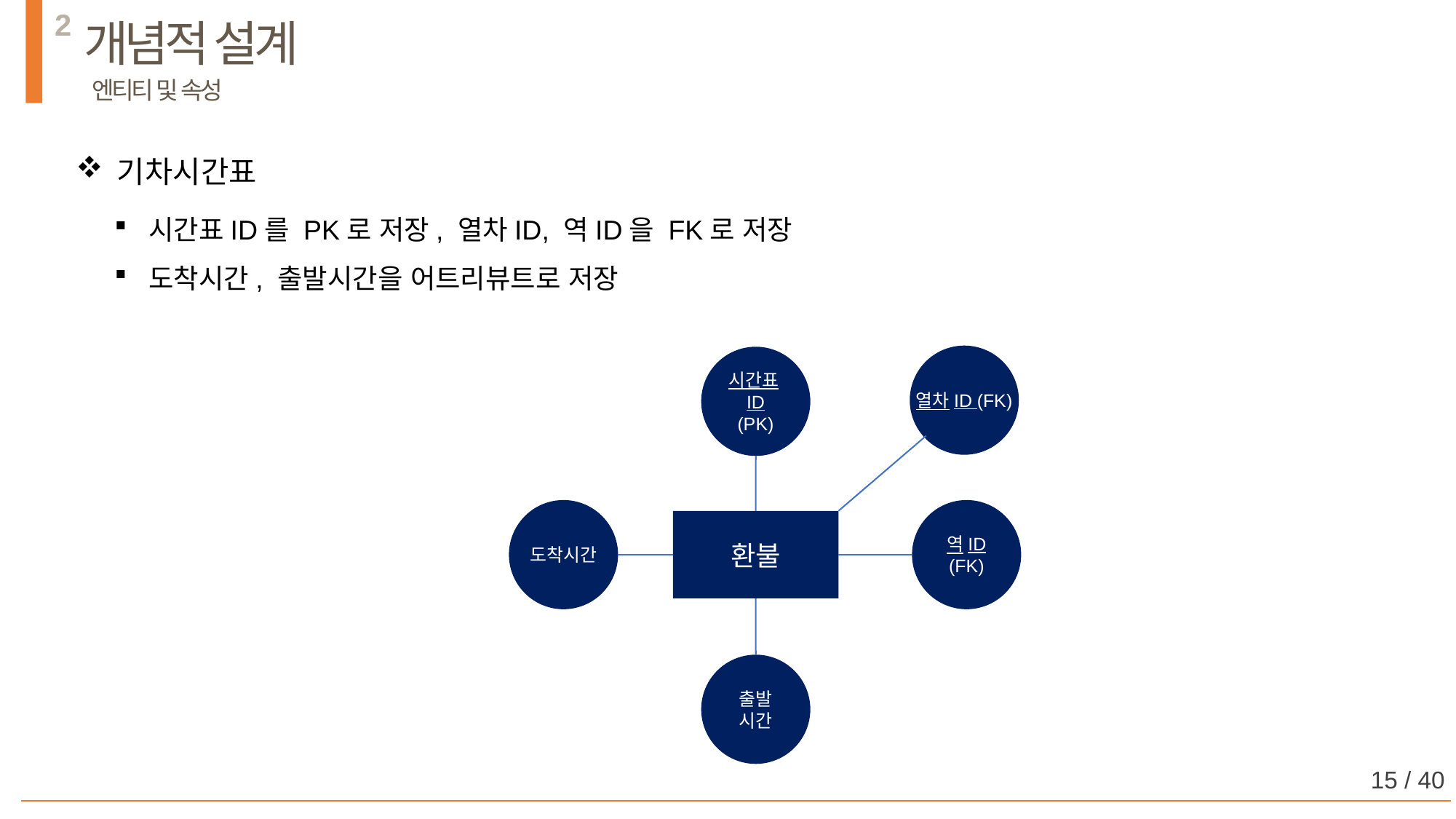

2
개념적 설계
 엔티티 및 속성

기차시간표
시간표ID를 PK로 저장, 열차ID, 역ID을 FK로 저장
도착시간, 출발시간을 어트리뷰트로 저장
열차ID (FK)
시간표ID (PK)
도착시간
역ID
(FK)
환불
출발
시간